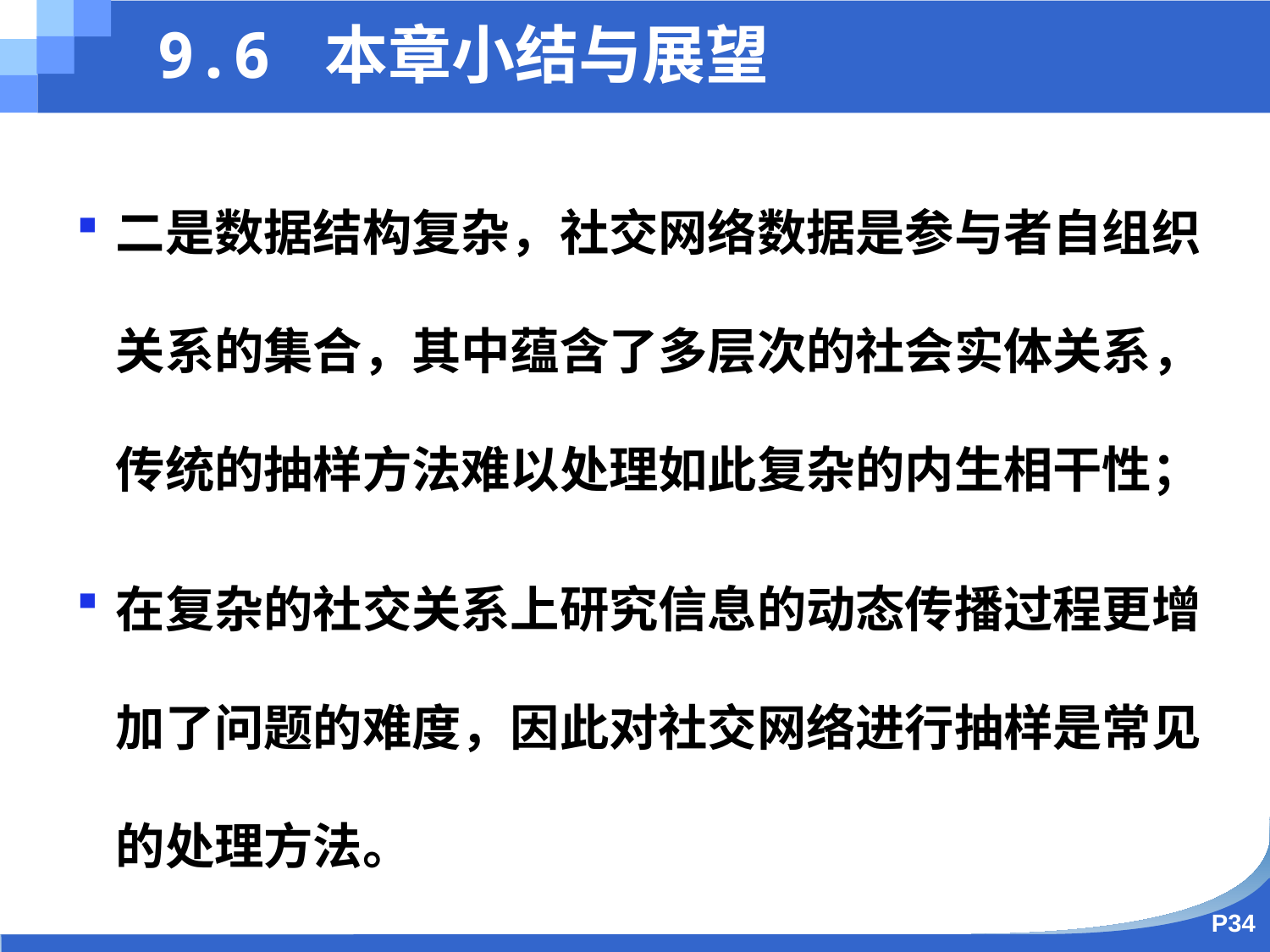

9.6 本章小结与展望
二是数据结构复杂，社交网络数据是参与者自组织关系的集合，其中蕴含了多层次的社会实体关系，传统的抽样方法难以处理如此复杂的内生相干性；
在复杂的社交关系上研究信息的动态传播过程更增加了问题的难度，因此对社交网络进行抽样是常见的处理方法。
P34